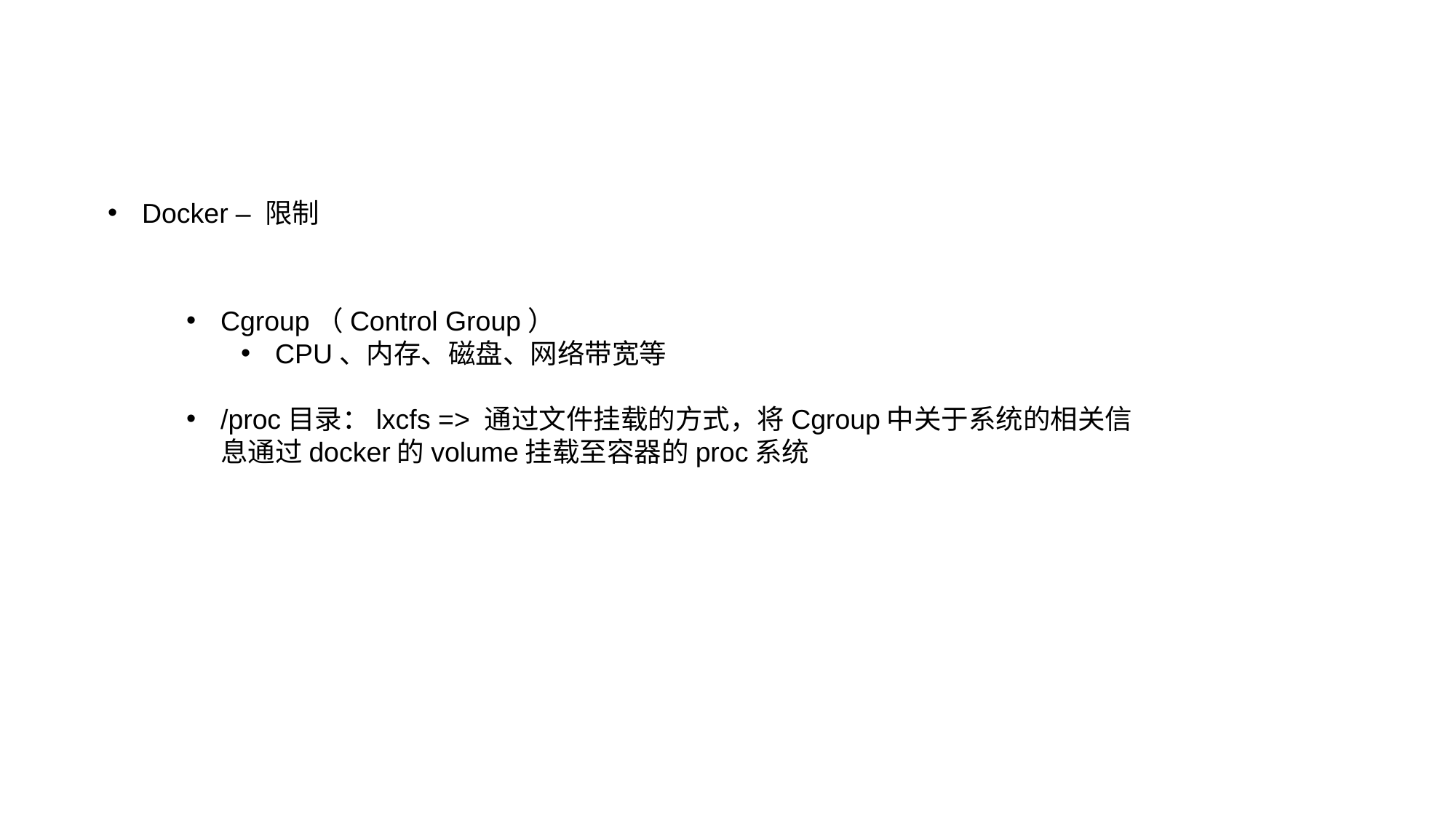

Docker – 限制
Cgroup（Control Group）
CPU、内存、磁盘、网络带宽等

/proc目录：lxcfs => 通过文件挂载的方式，将Cgroup中关于系统的相关信息通过docker的volume挂载至容器的proc系统